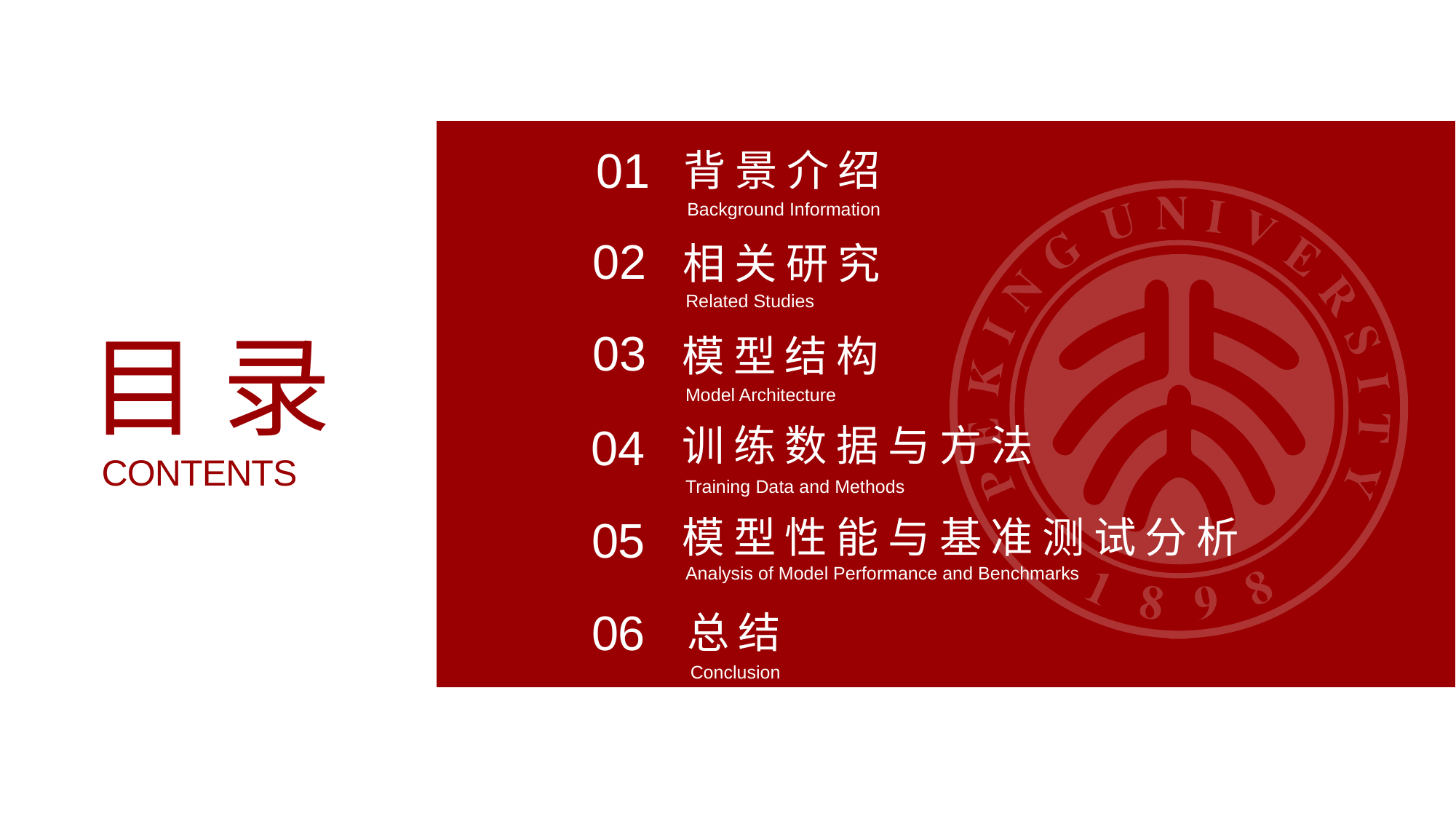

01
背景介绍
Background Information

02
相关研究
Related Studies
目录
CONTENTS
03
模型结构
Model Architecture
04
训练数据与方法
Training Data and Methods
05
模型性能与基准测试分析
Analysis of Model Performance and Benchmarks
06
总结
Conclusion